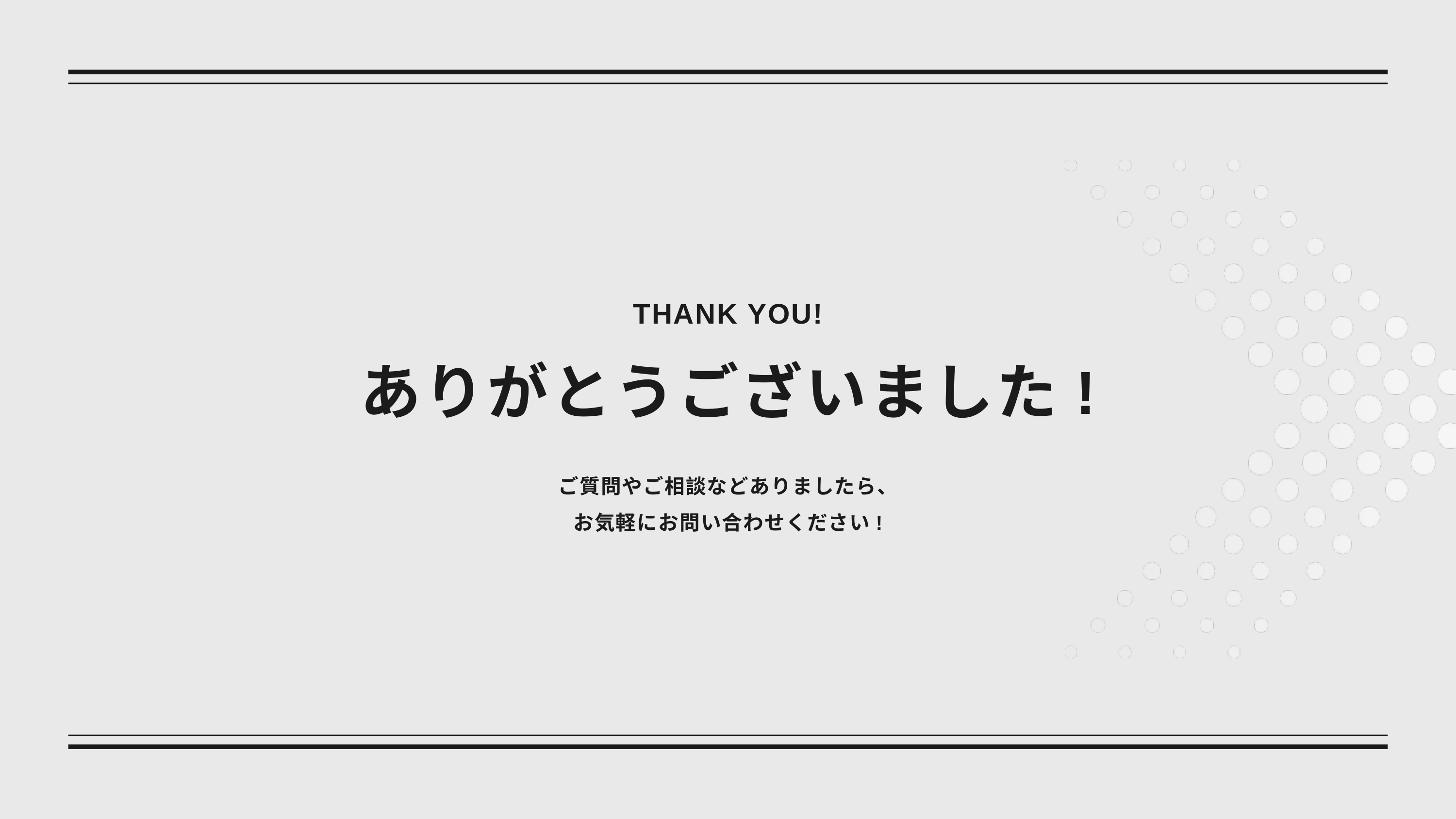

THANK YOU!
ありがとうございました!
ご質問やご相談などありましたら、
お気軽にお問い合わせください!